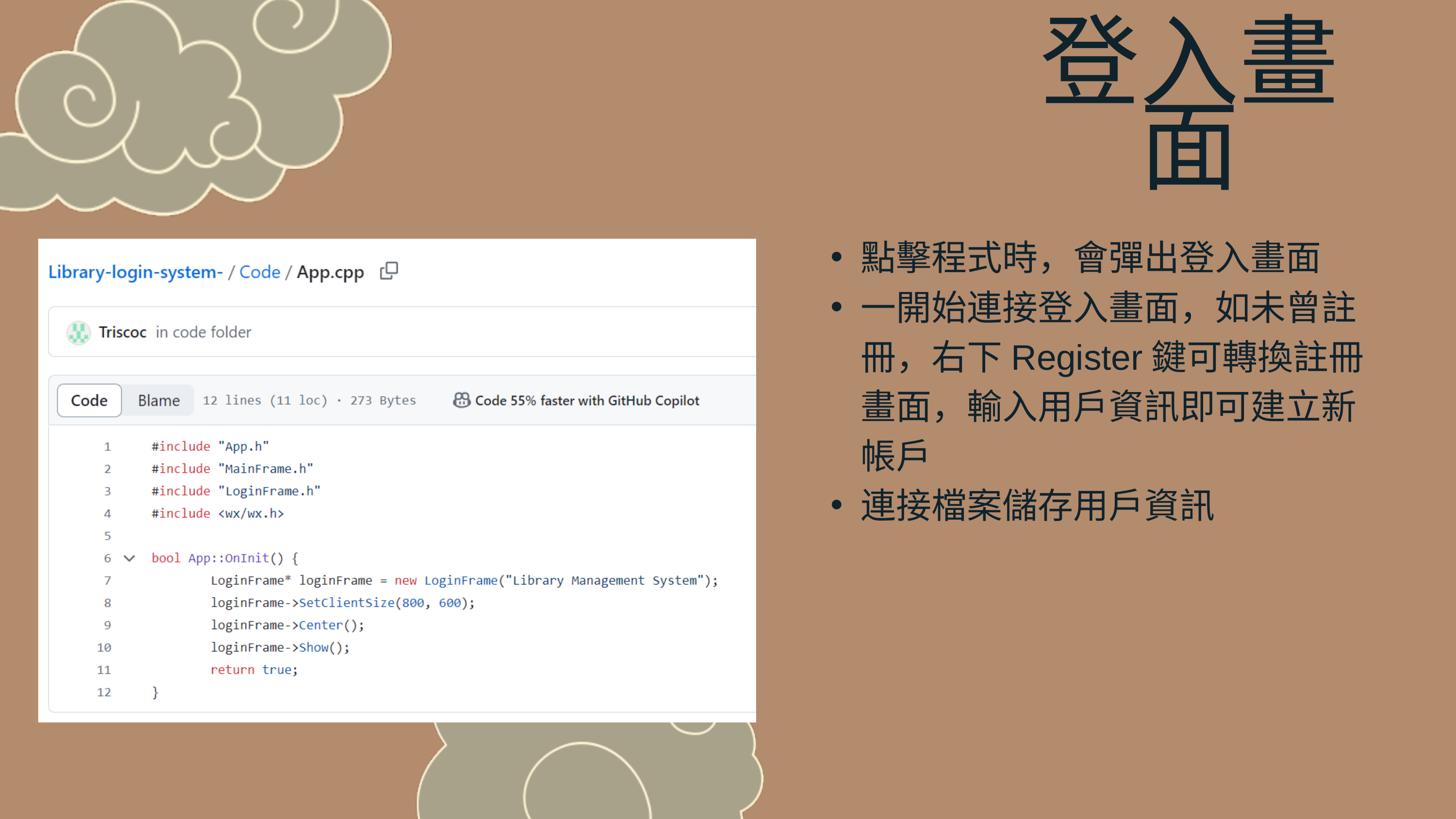

登入畫面
點擊程式時，會彈出登入畫面
一開始連接登入畫面，如未曾註冊，右下Register鍵可轉換註冊畫面，輸入用戶資訊即可建立新帳戶
連接檔案儲存用戶資訊